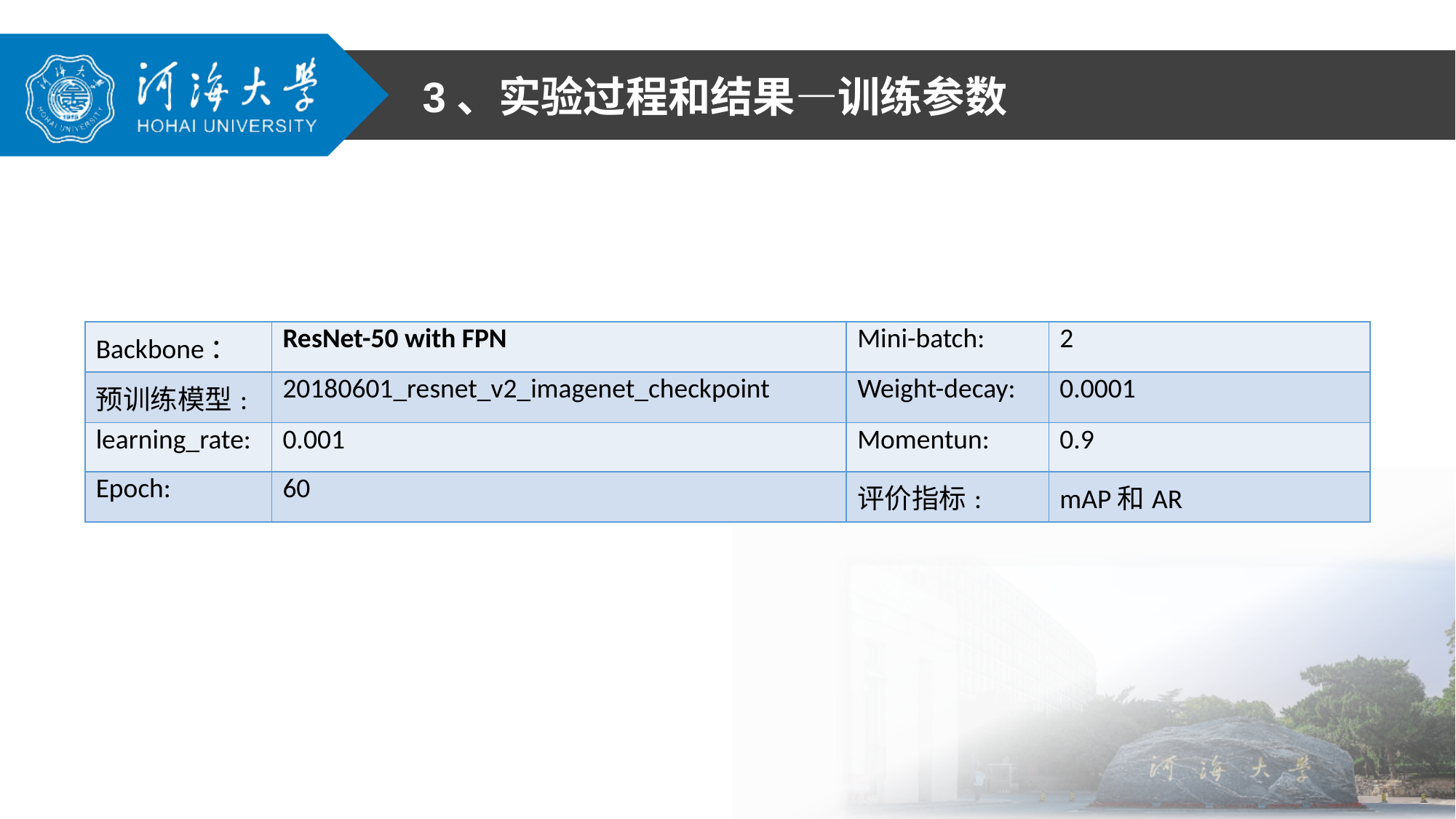

3、实验过程和结果—训练参数
| Backbone： | ResNet-50 with FPN | Mini-batch: | 2 |
| --- | --- | --- | --- |
| 预训练模型: | 20180601\_resnet\_v2\_imagenet\_checkpoint | Weight-decay: | 0.0001 |
| learning\_rate: | 0.001 | Momentun: | 0.9 |
| Epoch: | 60 | 评价指标: | mAP和AR |